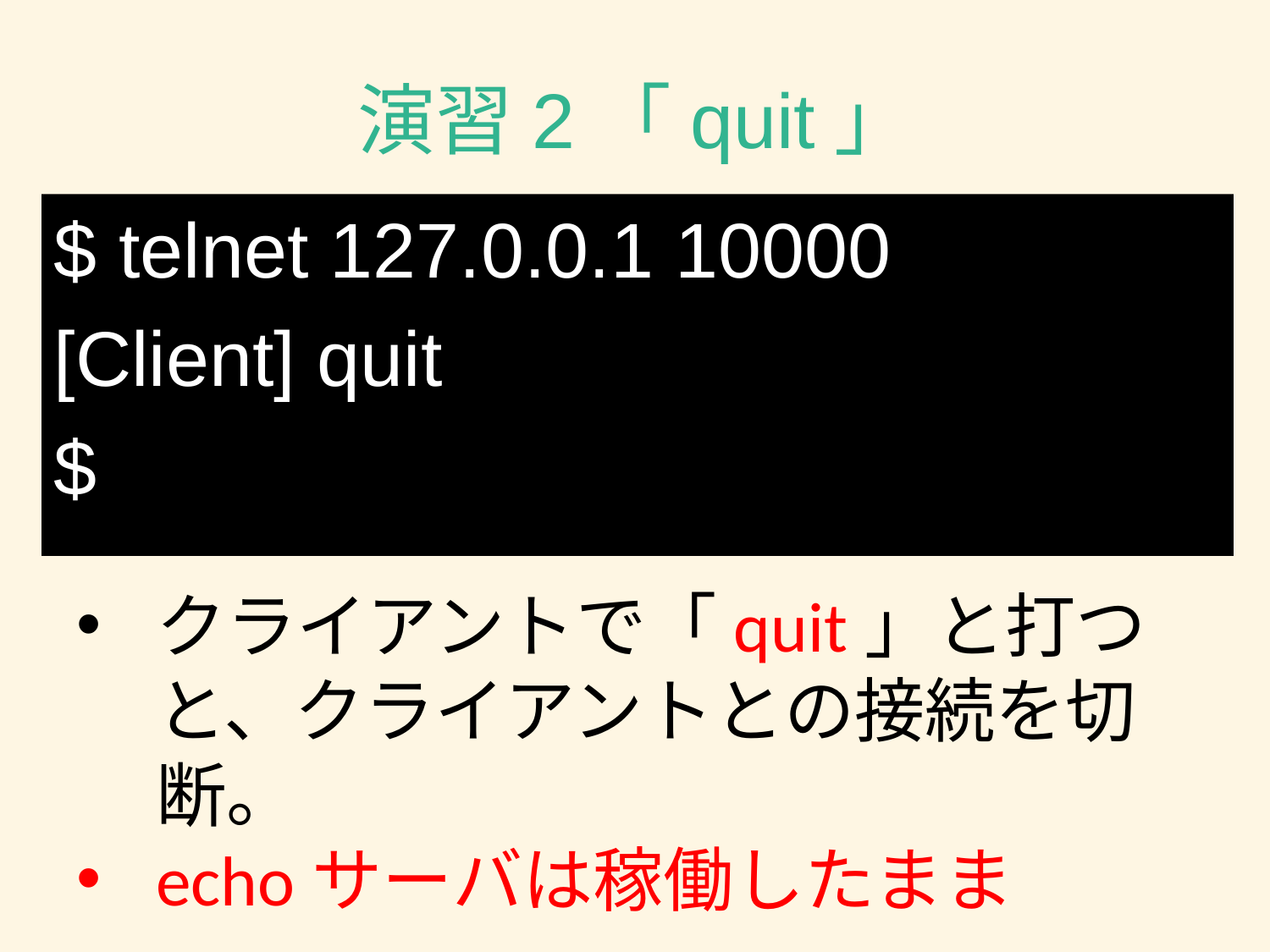

# 演習2「quit」
$ telnet 127.0.0.1 10000
[Client] quit
$

クライアントで「quit」と打つと、クライアントとの接続を切断。
echoサーバは稼働したまま